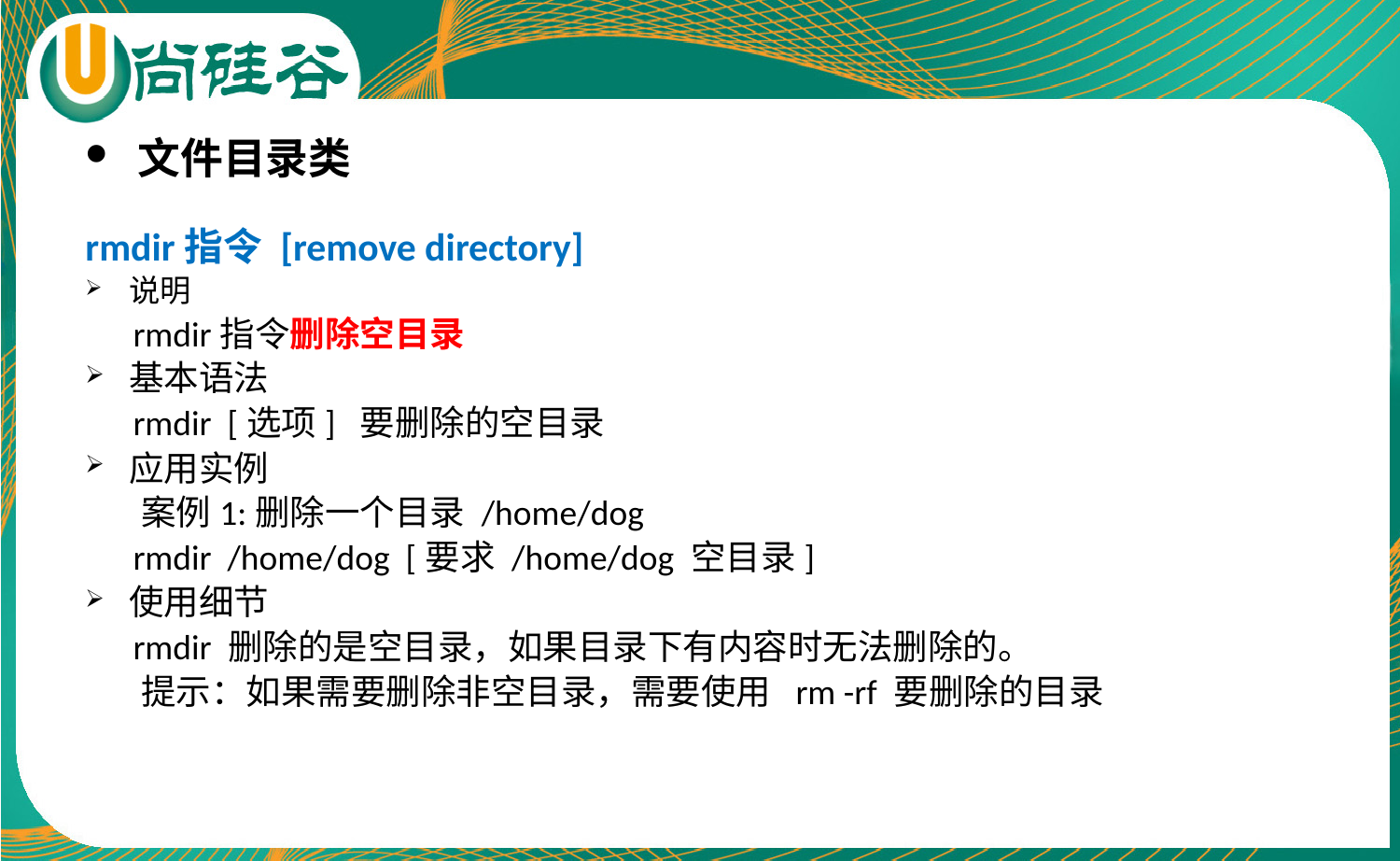

文件目录类
rmdir指令 [remove directory]
说明
      rmdir指令删除空目录
基本语法
      rmdir  [选项]  要删除的空目录
应用实例
      案例1:删除一个目录 /home/dog
      rmdir  /home/dog  [要求 /home/dog 空目录]
使用细节
      rmdir 删除的是空目录，如果目录下有内容时无法删除的。
      提示：如果需要删除非空目录，需要使用  rm -rf 要删除的目录